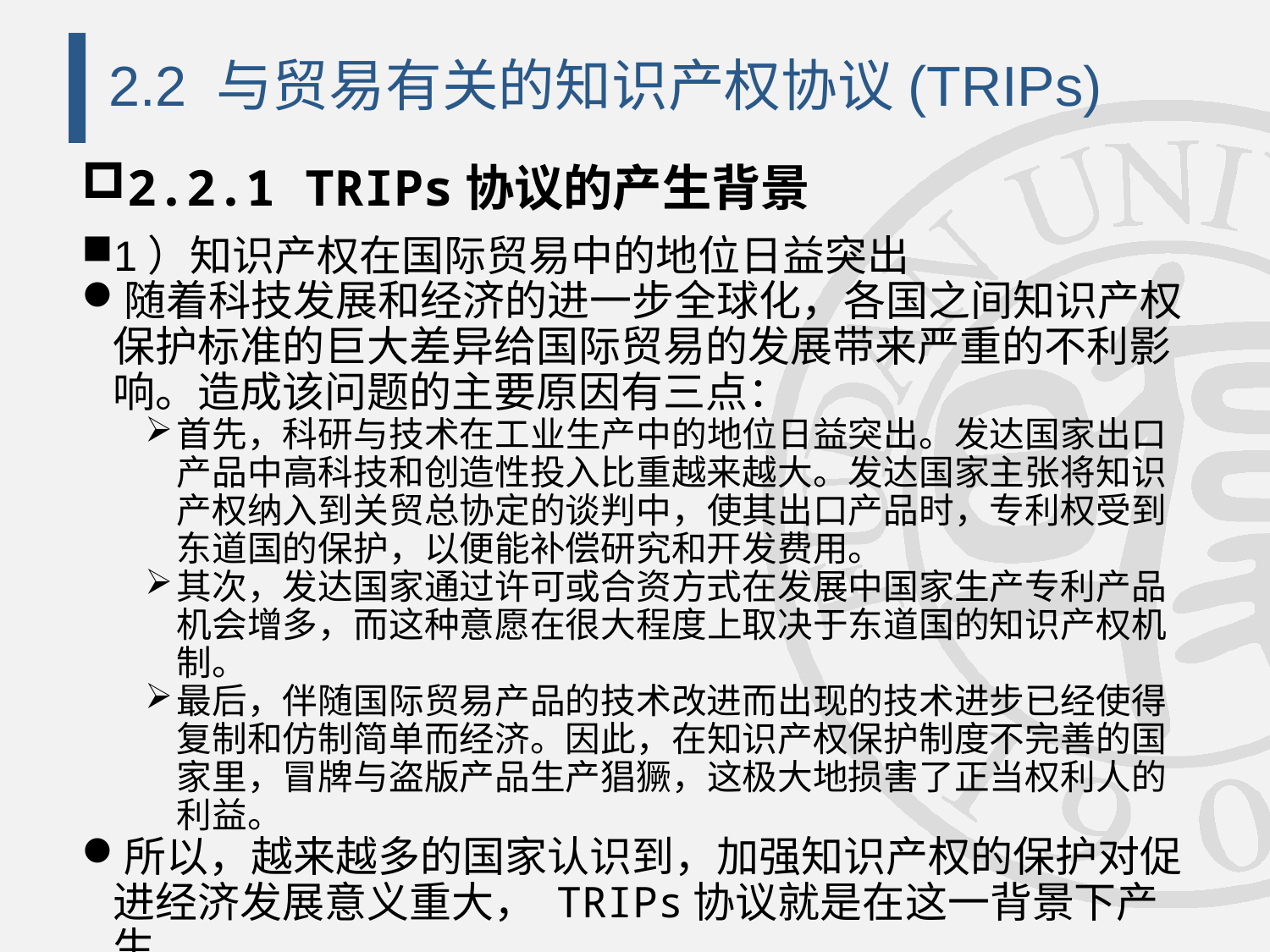

# 2.2 与贸易有关的知识产权协议(TRIPs)
2.2.1 TRIPs协议的产生背景
1）知识产权在国际贸易中的地位日益突出
随着科技发展和经济的进一步全球化，各国之间知识产权保护标准的巨大差异给国际贸易的发展带来严重的不利影响。造成该问题的主要原因有三点：
首先，科研与技术在工业生产中的地位日益突出。发达国家出口产品中高科技和创造性投入比重越来越大。发达国家主张将知识产权纳入到关贸总协定的谈判中，使其出口产品时，专利权受到东道国的保护，以便能补偿研究和开发费用。
其次，发达国家通过许可或合资方式在发展中国家生产专利产品机会增多，而这种意愿在很大程度上取决于东道国的知识产权机制。
最后，伴随国际贸易产品的技术改进而出现的技术进步已经使得复制和仿制简单而经济。因此，在知识产权保护制度不完善的国家里，冒牌与盗版产品生产猖獗，这极大地损害了正当权利人的利益。
所以，越来越多的国家认识到，加强知识产权的保护对促进经济发展意义重大， TRIPs协议就是在这一背景下产生。